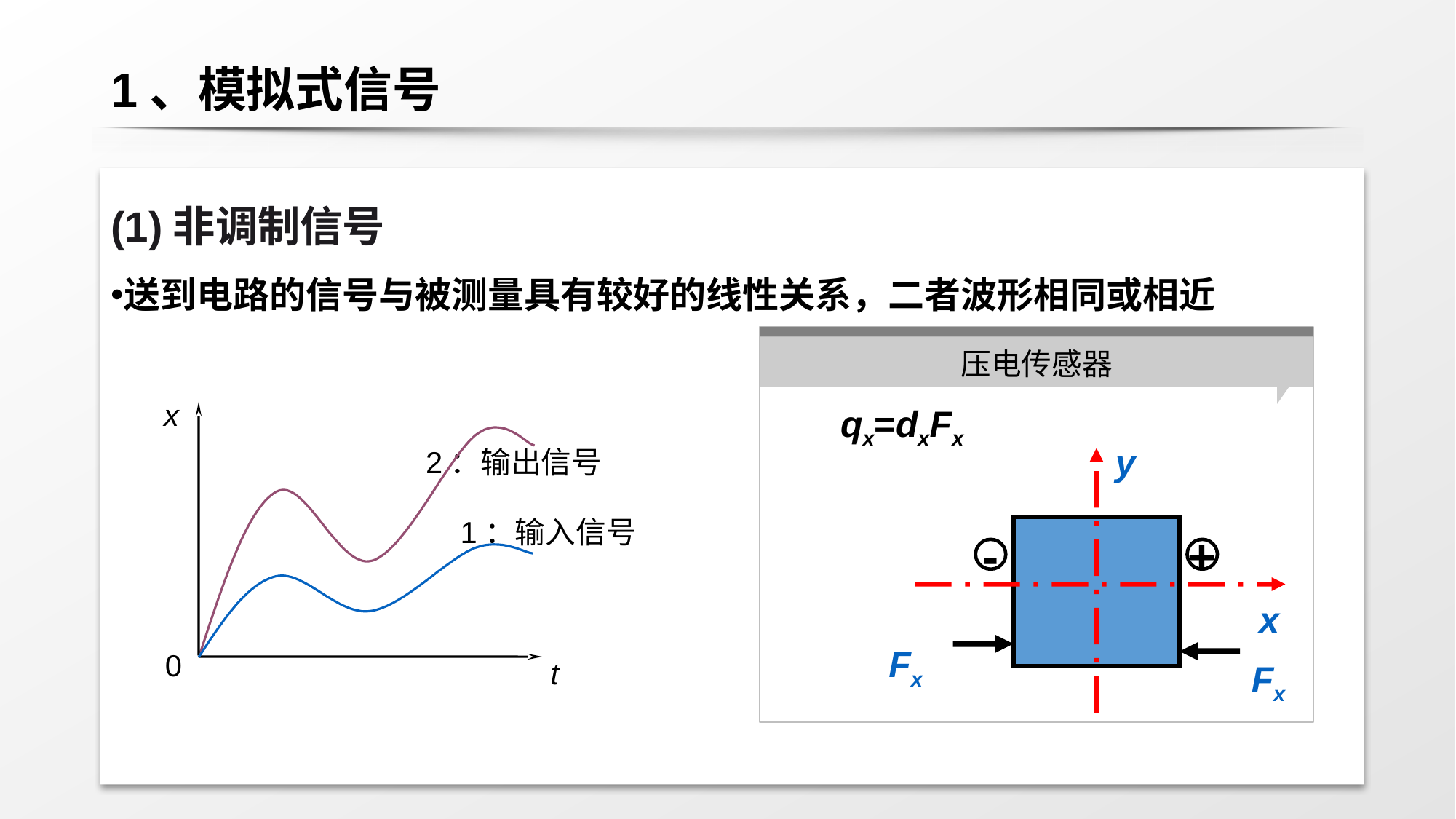

# 1、模拟式信号
(1)非调制信号
送到电路的信号与被测量具有较好的线性关系，二者波形相同或相近

压电传感器
qx=dxFx
x

2：输出信号
1：输入信号

 0
 t

y

x

-
+
Fx

Fx